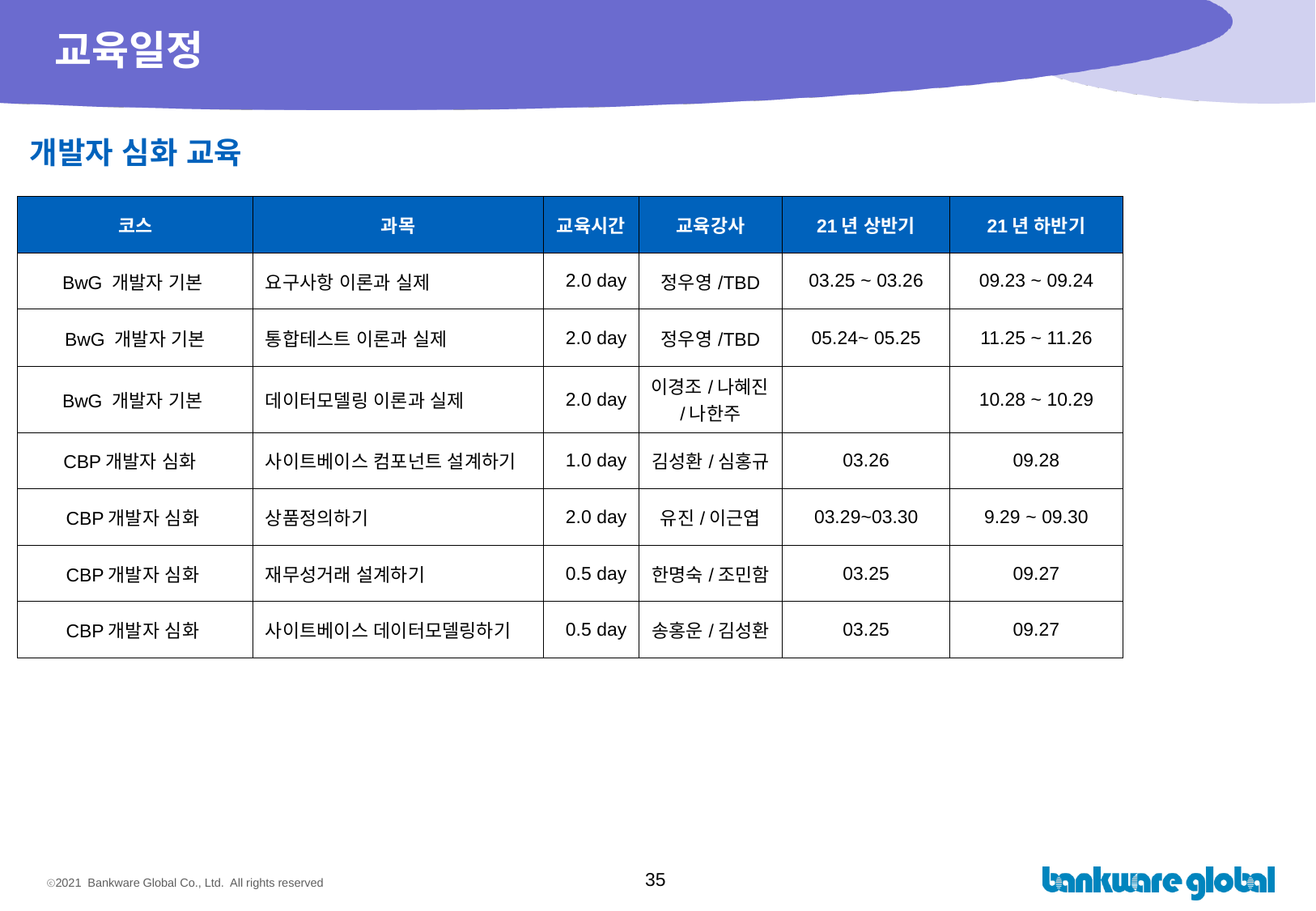

# 교육일정
개발자 심화 교육

| 코스 | 과목 | 교육시간 | 교육강사 | 21년 상반기 | 21년 하반기 |
| --- | --- | --- | --- | --- | --- |
| BwG 개발자 기본 | 요구사항 이론과 실제 | 2.0 day | 정우영/TBD | 03.25 ~ 03.26 | 09.23 ~ 09.24 |
| BwG 개발자 기본 | 통합테스트 이론과 실제 | 2.0 day | 정우영/TBD | 05.24~ 05.25 | 11.25 ~ 11.26 |
| BwG 개발자 기본 | 데이터모델링 이론과 실제 | 2.0 day | 이경조/나혜진/나한주 |  | 10.28 ~ 10.29 |
| CBP개발자 심화 | 사이트베이스 컴포넌트 설계하기 | 1.0 day | 김성환/심홍규 | 03.26 | 09.28 |
| CBP개발자 심화 | 상품정의하기 | 2.0 day | 유진/이근엽 | 03.29~03.30 | 9.29 ~ 09.30 |
| CBP개발자 심화 | 재무성거래 설계하기 | 0.5 day | 한명숙/조민함 | 03.25 | 09.27 |
| CBP개발자 심화 | 사이트베이스 데이터모델링하기 | 0.5 day | 송홍운/김성환 | 03.25 | 09.27 |